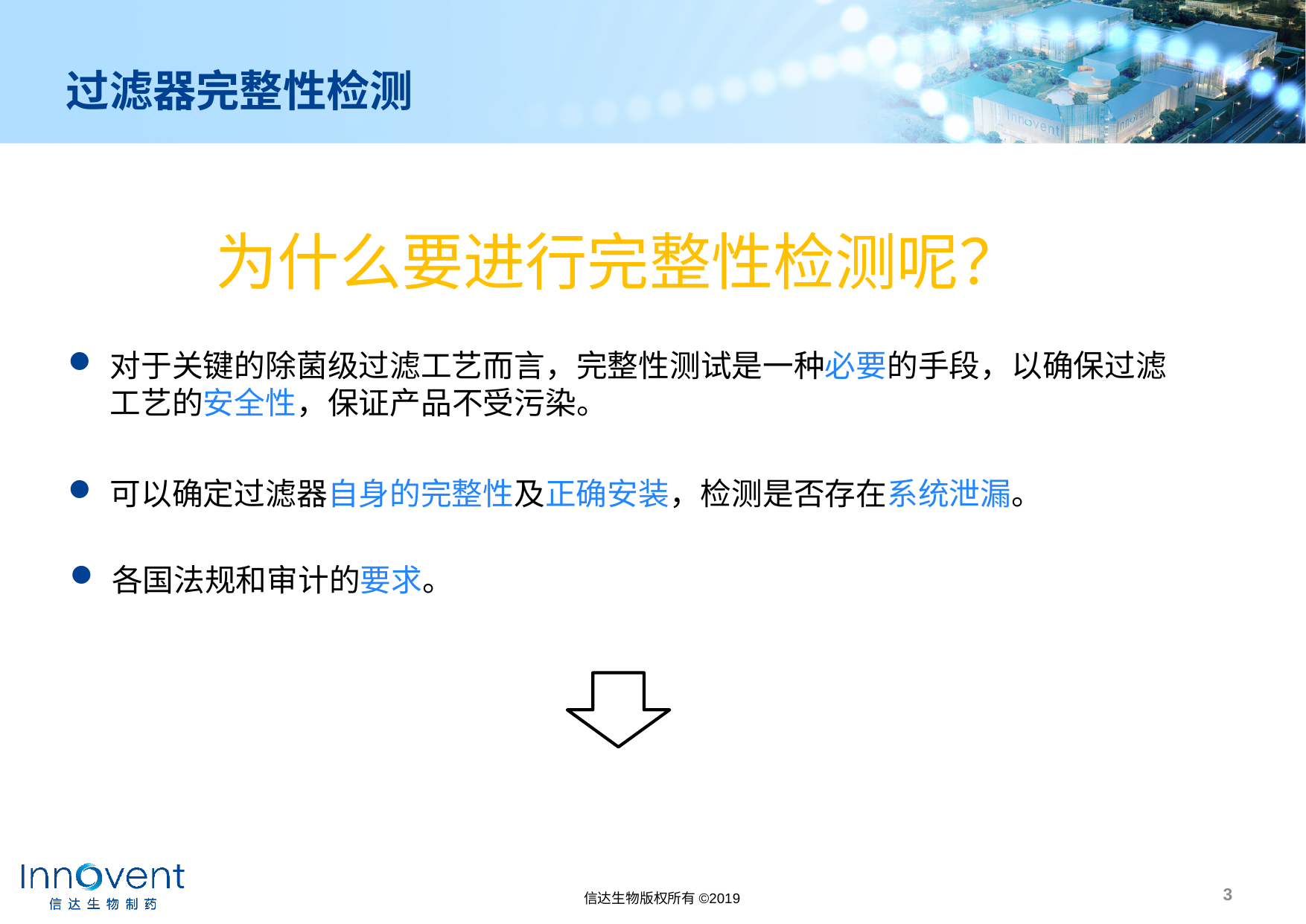

# 过滤器完整性检测
为什么要进行完整性检测呢？
对于关键的除菌级过滤工艺而言，完整性测试是一种必要的手段，以确保过滤工艺的安全性，保证产品不受污染。
可以确定过滤器自身的完整性及正确安装，检测是否存在系统泄漏。
各国法规和审计的要求。